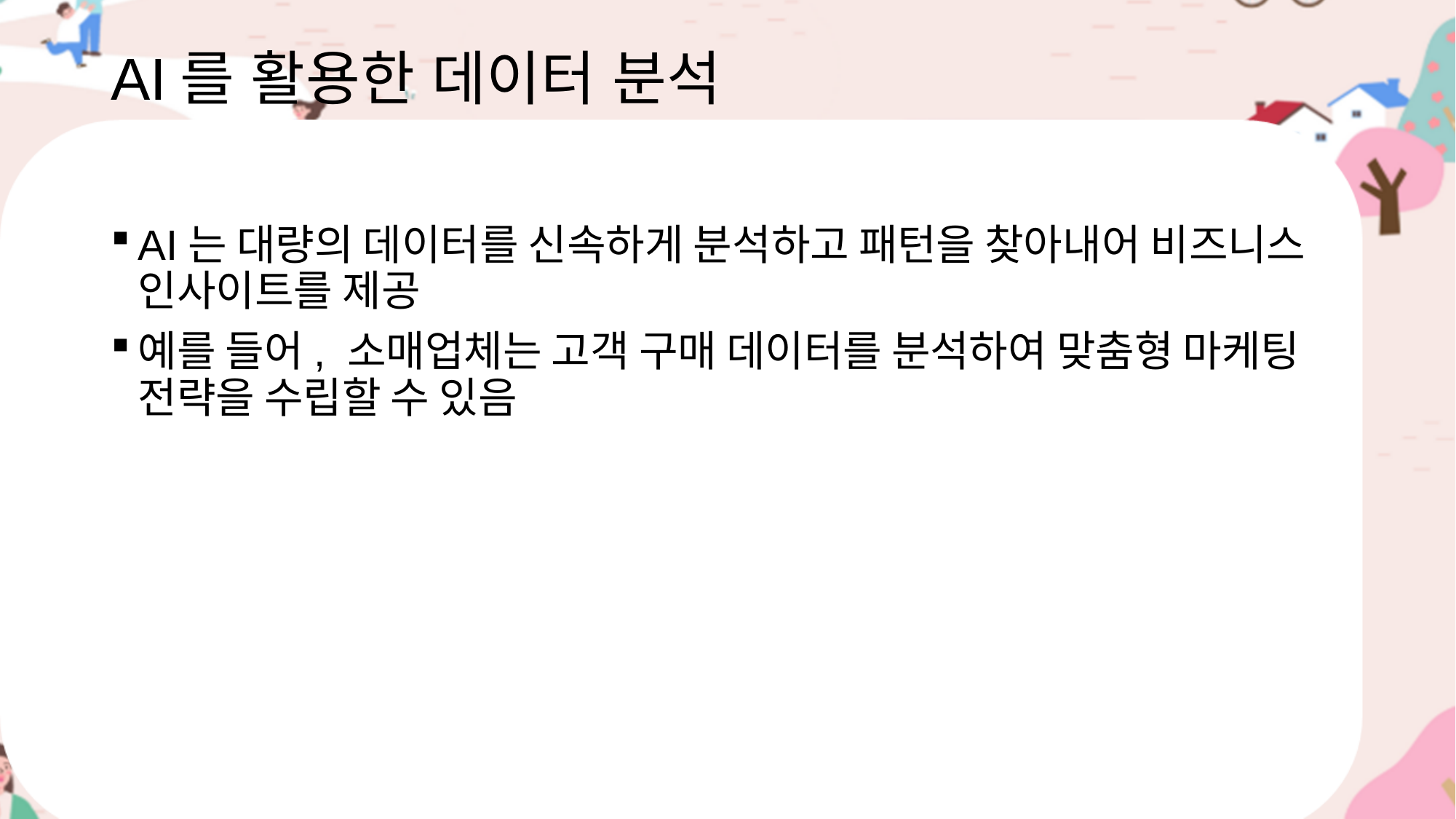

# AI를 활용한 데이터 분석
AI는 대량의 데이터를 신속하게 분석하고 패턴을 찾아내어 비즈니스 인사이트를 제공
예를 들어, 소매업체는 고객 구매 데이터를 분석하여 맞춤형 마케팅 전략을 수립할 수 있음